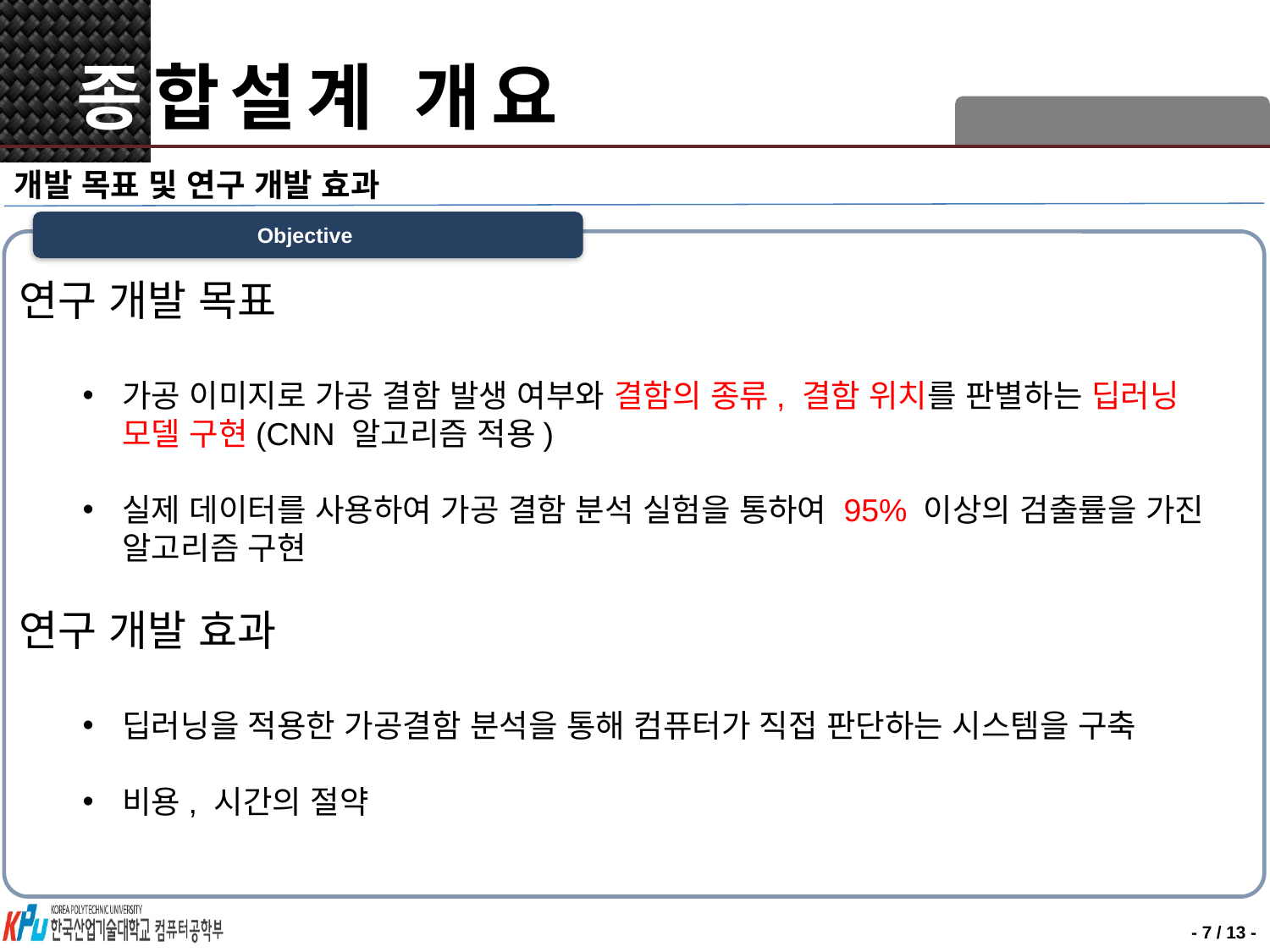

# 종합설계 개요
개발 목표 및 연구 개발 효과
Objective

연구 개발 목표
가공 이미지로 가공 결함 발생 여부와 결함의 종류, 결함 위치를 판별하는 딥러닝 모델 구현(CNN 알고리즘 적용)
실제 데이터를 사용하여 가공 결함 분석 실험을 통하여 95% 이상의 검출률을 가진 알고리즘 구현

연구 개발 효과
딥러닝을 적용한 가공결함 분석을 통해 컴퓨터가 직접 판단하는 시스템을 구축

비용, 시간의 절약